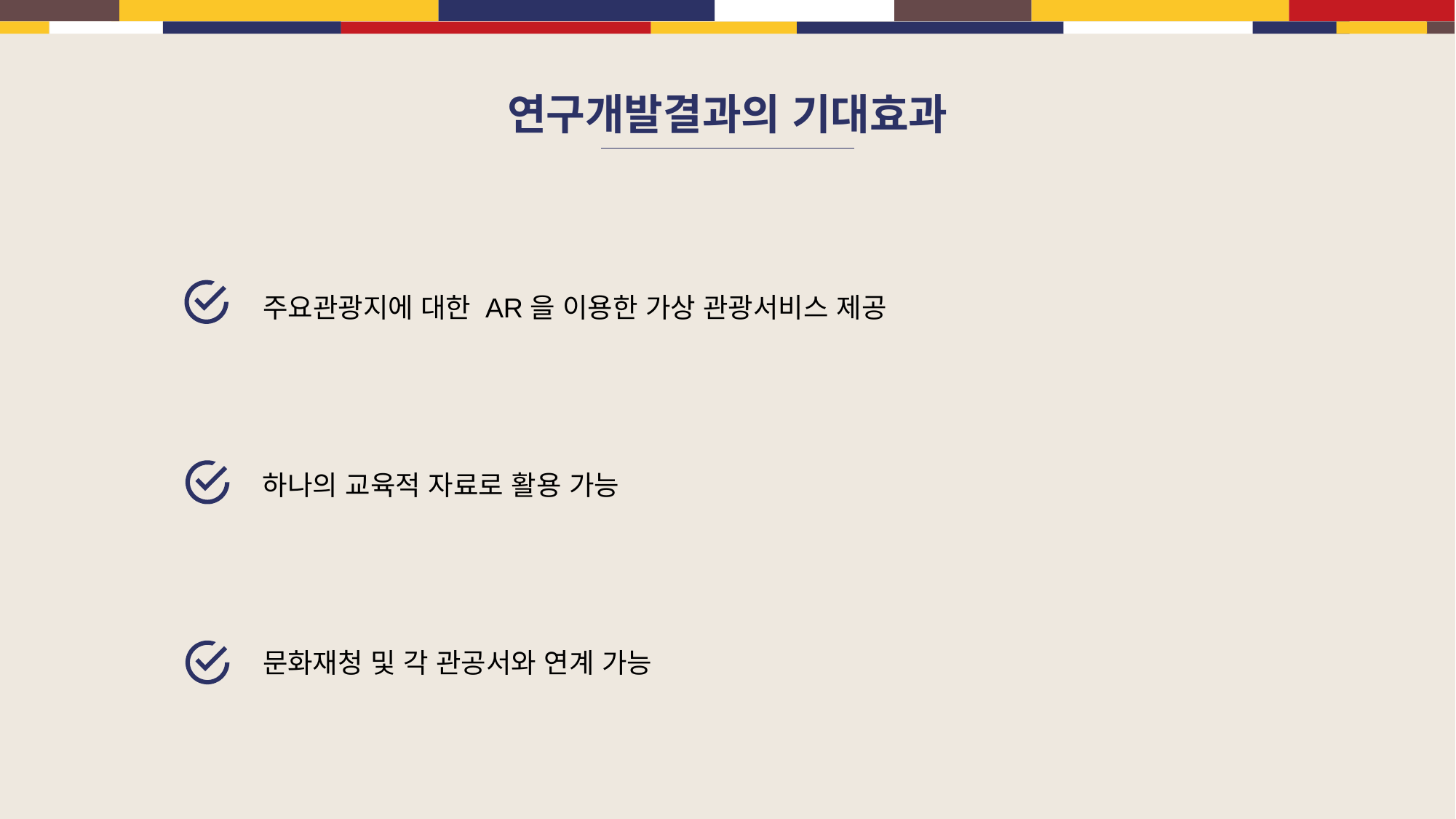

연구개발결과의 기대효과

주요관광지에 대한 AR을 이용한 가상 관광서비스 제공

하나의 교육적 자료로 활용 가능
문화재청 및 각 관공서와 연계 가능